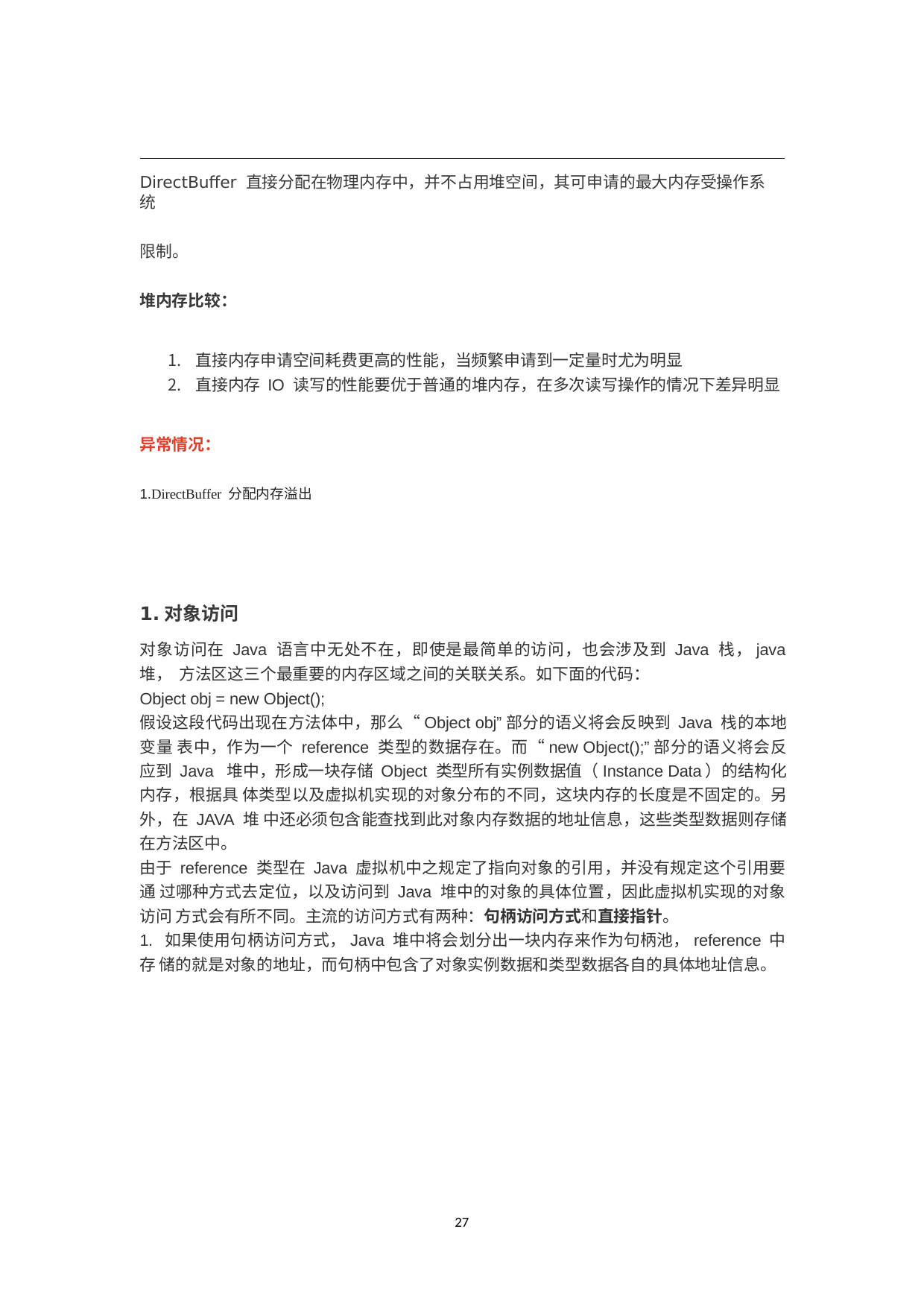

DirectBuffer 直接分配在物理内存中，并不占用堆空间，其可申请的最大内存受操作系统

限制。

堆内存比较：

直接内存申请空间耗费更高的性能，当频繁申请到一定量时尤为明显
直接内存 IO 读写的性能要优于普通的堆内存，在多次读写操作的情况下差异明显

异常情况：

1.DirectBuffer 分配内存溢出
1.对象访问
对象访问在 Java 语言中无处不在，即使是最简单的访问，也会涉及到 Java 栈，java 堆，  方法区这三个最重要的内存区域之间的关联关系。如下面的代码：
Object obj = new Object();
假设这段代码出现在方法体中，那么“Object obj”部分的语义将会反映到 Java 栈的本地变量 表中，作为一个 reference 类型的数据存在。而“new Object();”部分的语义将会反应到 Java  堆中，形成一块存储 Object 类型所有实例数据值（Instance Data）的结构化内存，根据具 体类型以及虚拟机实现的对象分布的不同，这块内存的长度是不固定的。另外，在 JAVA 堆 中还必须包含能查找到此对象内存数据的地址信息，这些类型数据则存储在方法区中。
由于 reference 类型在 Java 虚拟机中之规定了指向对象的引用，并没有规定这个引用要通 过哪种方式去定位，以及访问到 Java 堆中的对象的具体位置，因此虚拟机实现的对象访问 方式会有所不同。主流的访问方式有两种：句柄访问方式和直接指针。
1. 如果使用句柄访问方式，Java 堆中将会划分出一块内存来作为句柄池，reference 中存 储的就是对象的地址，而句柄中包含了对象实例数据和类型数据各自的具体地址信息。
27